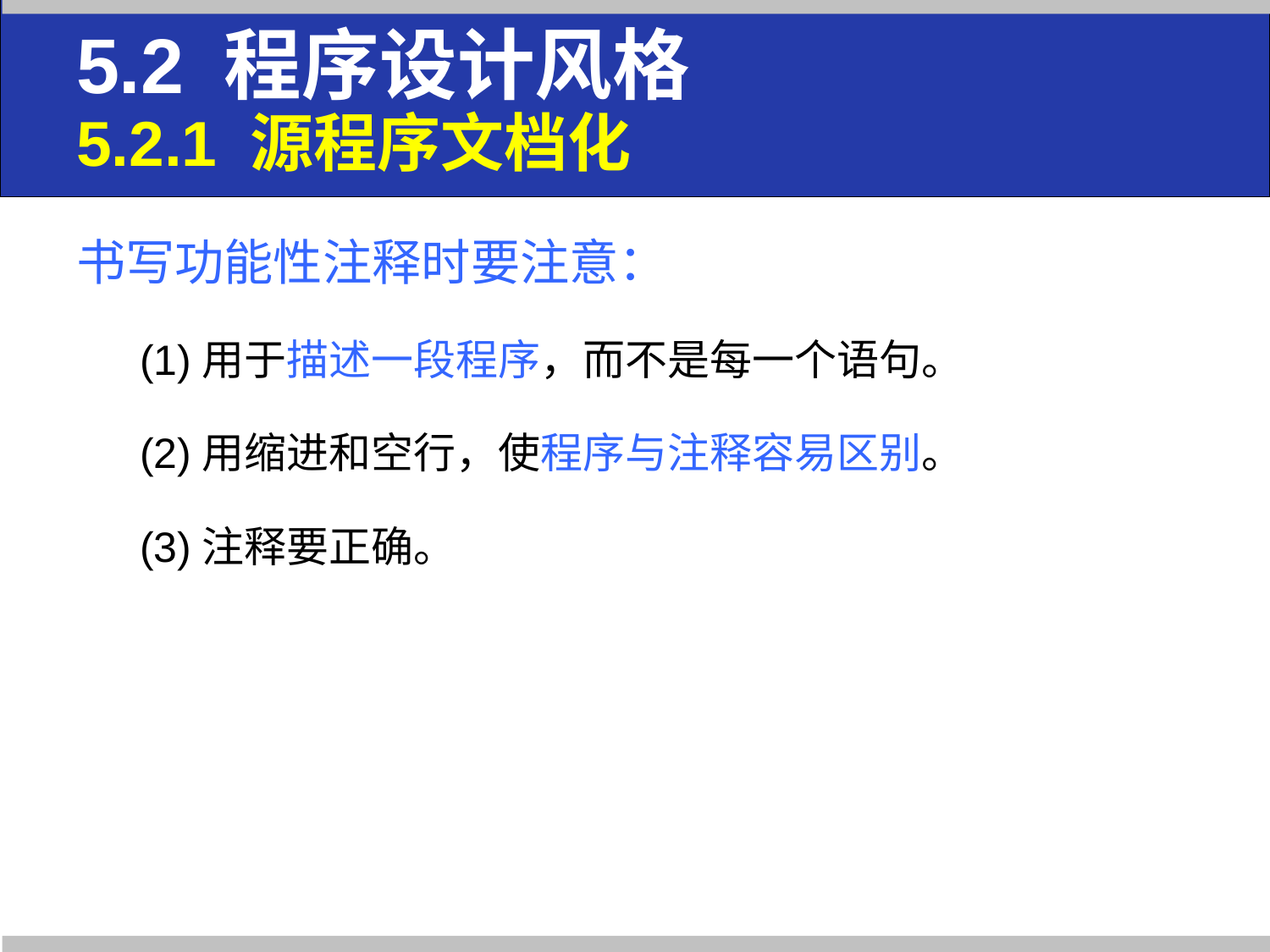

# 5.2 程序设计风格 5.2.1 源程序文档化
书写功能性注释时要注意：
(1)用于描述一段程序，而不是每一个语句。
(2)用缩进和空行，使程序与注释容易区别。
(3)注释要正确。
656